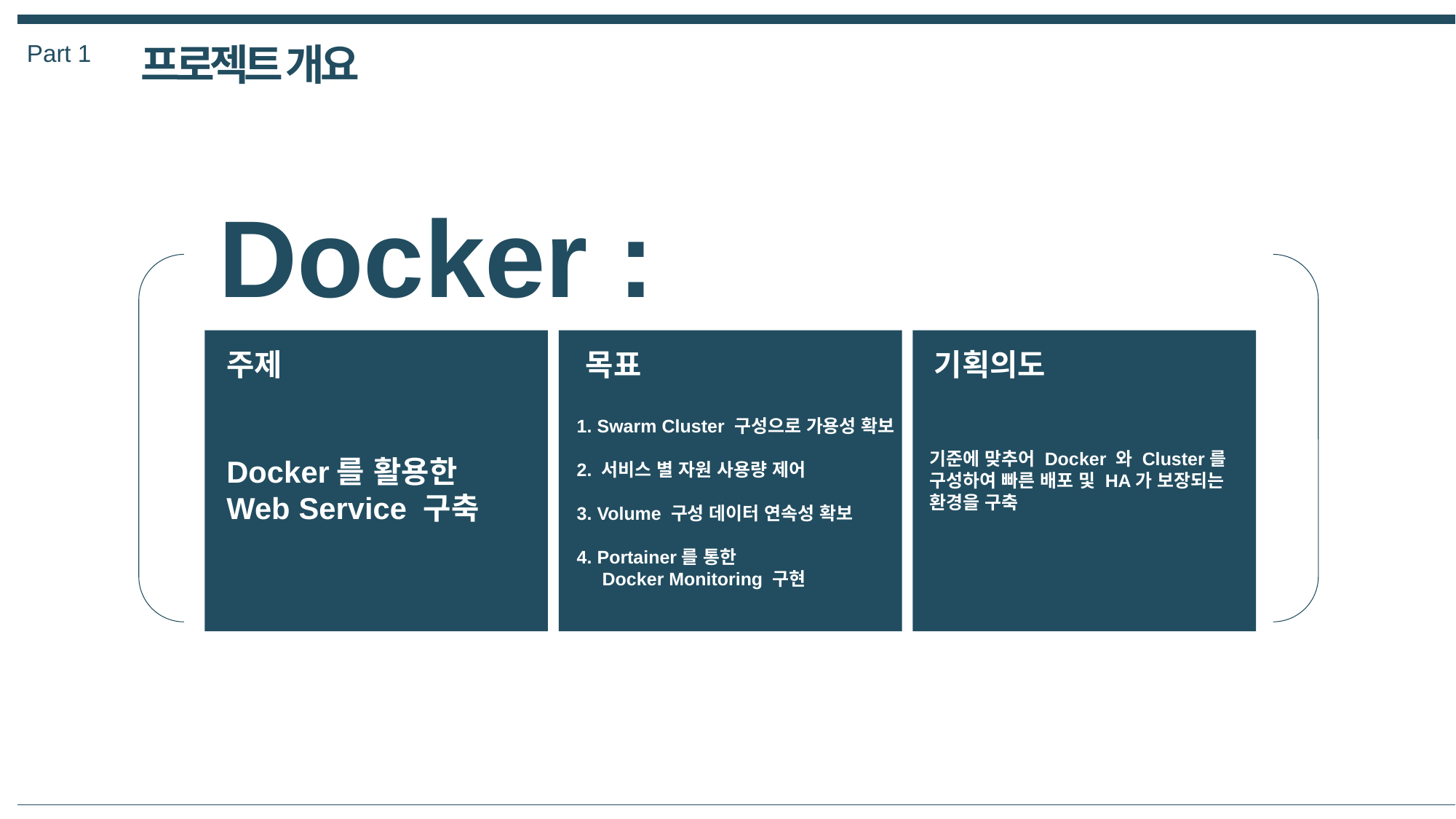

Part 1
프로젝트 개요
Docker :

주제
목표
기획의도
1. Swarm Cluster 구성으로 가용성 확보

2. 서비스 별 자원 사용량 제어

3. Volume 구성 데이터 연속성 확보

4. Portainer를 통한
     Docker Monitoring 구현
기준에 맞추어 Docker 와 Cluster를
구성하여 빠른 배포 및 HA가 보장되는
환경을 구축
Docker를 활용한
Web Service 구축